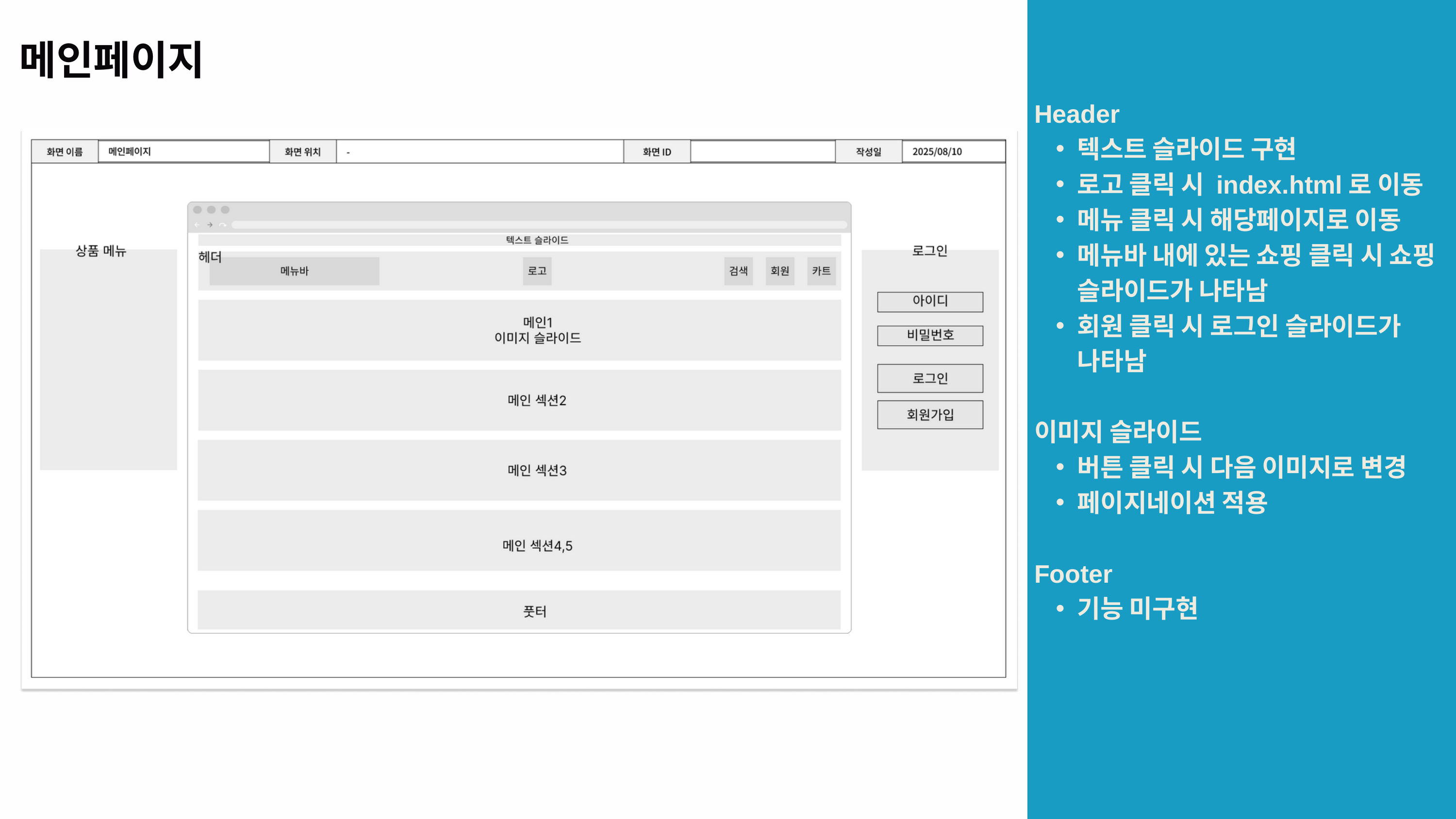

메인페이지
Header
텍스트 슬라이드 구현
로고 클릭 시 index.html로 이동
메뉴 클릭 시 해당페이지로 이동
메뉴바 내에 있는 쇼핑 클릭 시 쇼핑 슬라이드가 나타남
회원 클릭 시 로그인 슬라이드가 나타남

이미지 슬라이드
버튼 클릭 시 다음 이미지로 변경
페이지네이션 적용

Footer
기능 미구현